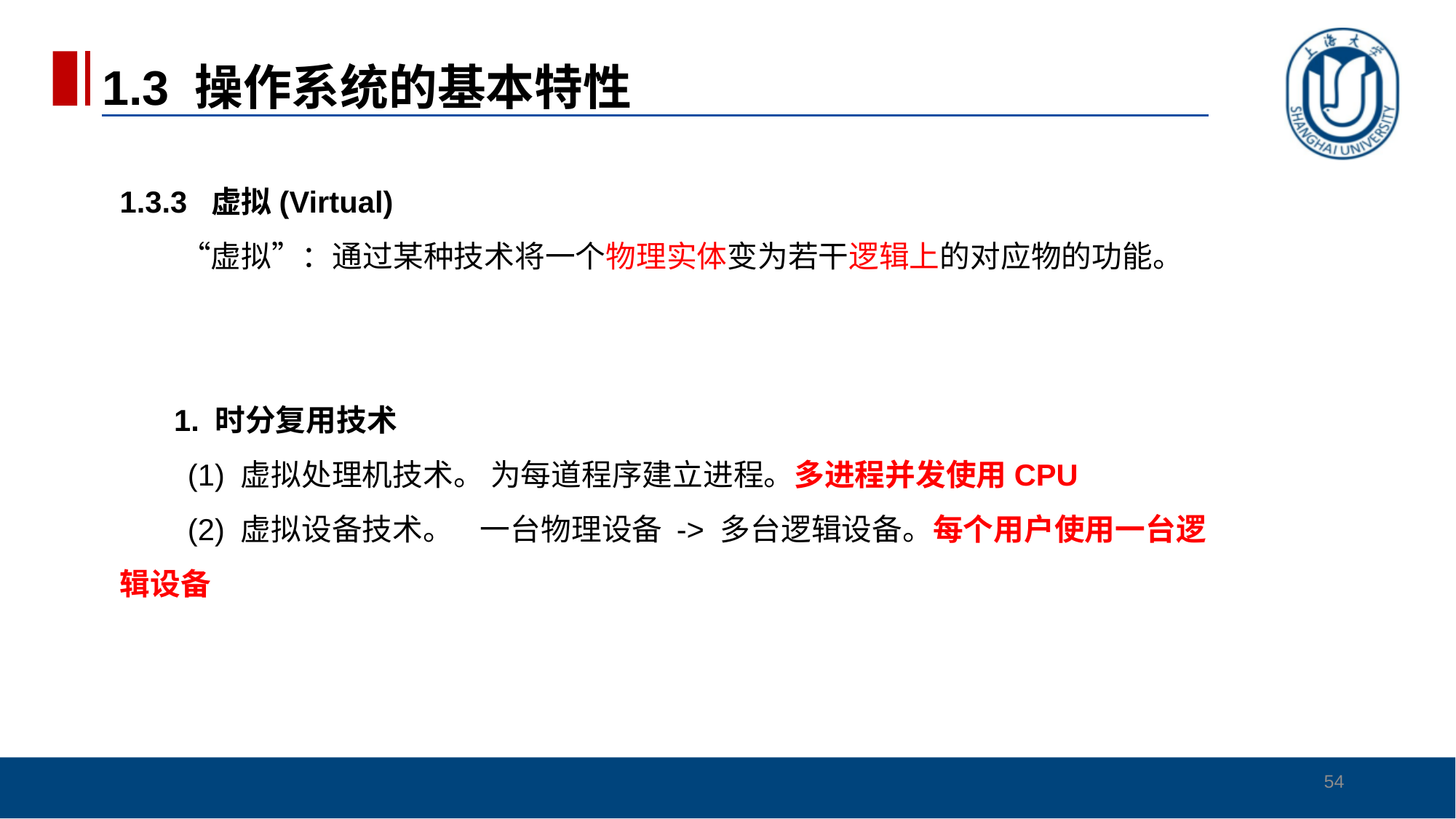

1.3 操作系统的基本特性
# 1.3.3  虚拟(Virtual) 　　“虚拟”：通过某种技术将一个物理实体变为若干逻辑上的对应物的功能。 1. 时分复用技术 　　(1) 虚拟处理机技术。 为每道程序建立进程。多进程并发使用CPU 　　(2) 虚拟设备技术。    一台物理设备 -> 多台逻辑设备。每个用户使用一台逻辑设备
54